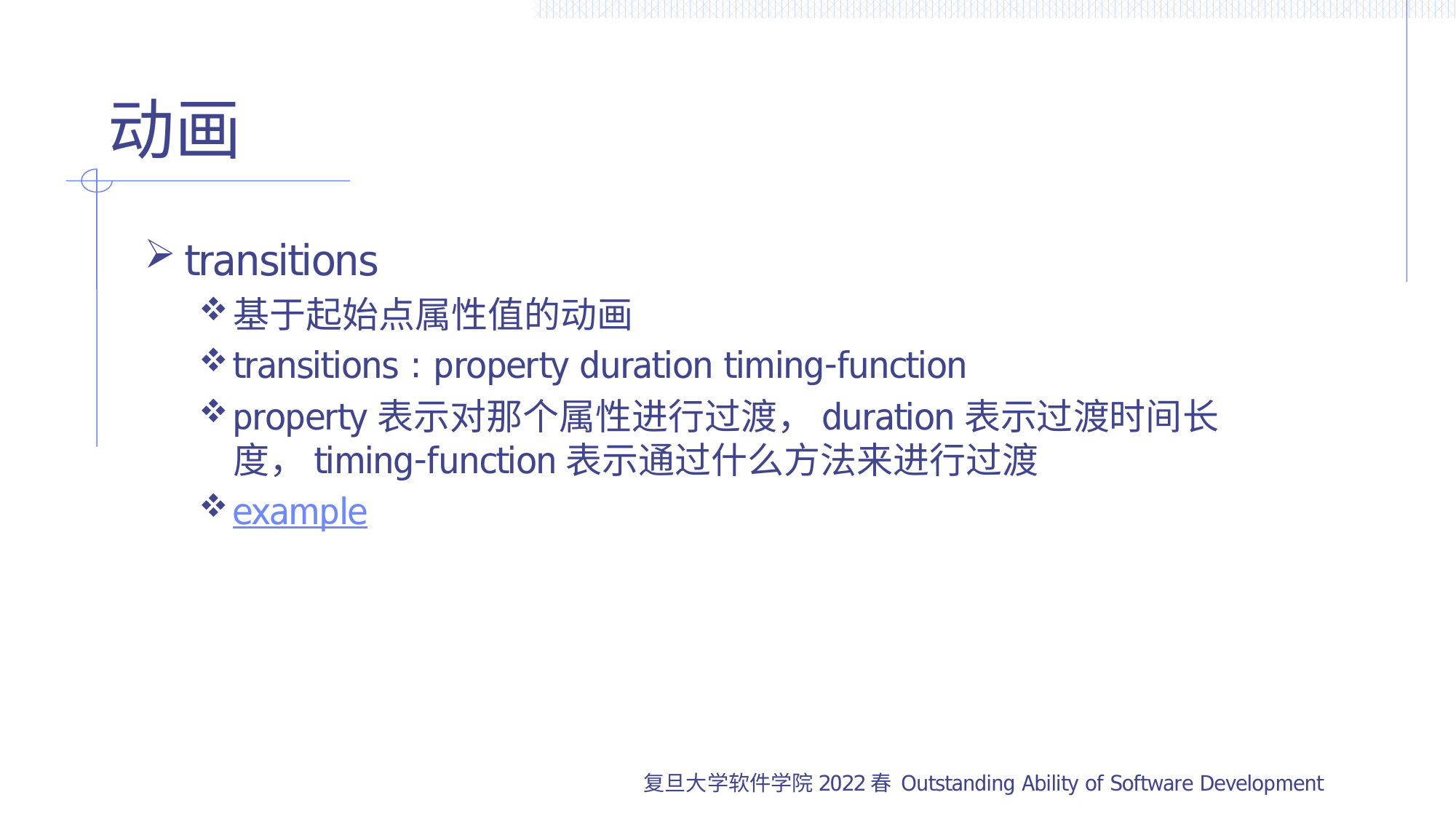

# 动画
transitions
基于起始点属性值的动画
transitions : property duration timing-function
property表示对那个属性进行过渡，duration表示过渡时间长度，timing-function表示通过什么方法来进行过渡
example